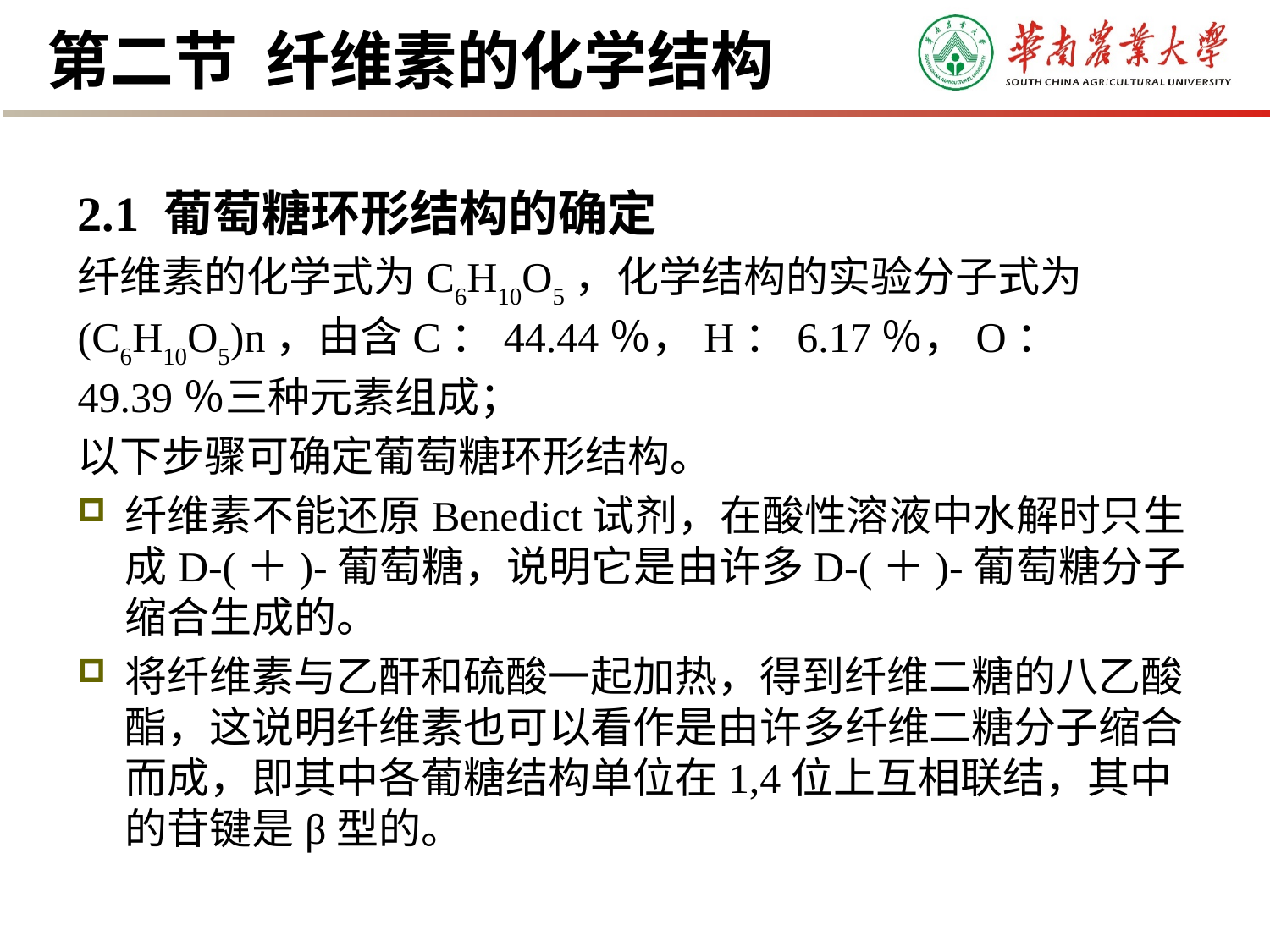

# 第二节  纤维素的化学结构
2.1 葡萄糖环形结构的确定
纤维素的化学式为C6H10O5，化学结构的实验分子式为(C6H10O5)n，由含C：44.44％，H：6.17％，O：49.39％三种元素组成；
以下步骤可确定葡萄糖环形结构。
纤维素不能还原Benedict试剂，在酸性溶液中水解时只生成D-(＋)-葡萄糖，说明它是由许多D-(＋)-葡萄糖分子缩合生成的。
将纤维素与乙酐和硫酸一起加热，得到纤维二糖的八乙酸酯，这说明纤维素也可以看作是由许多纤维二糖分子缩合而成，即其中各葡糖结构单位在1,4位上互相联结，其中的苷键是β型的。